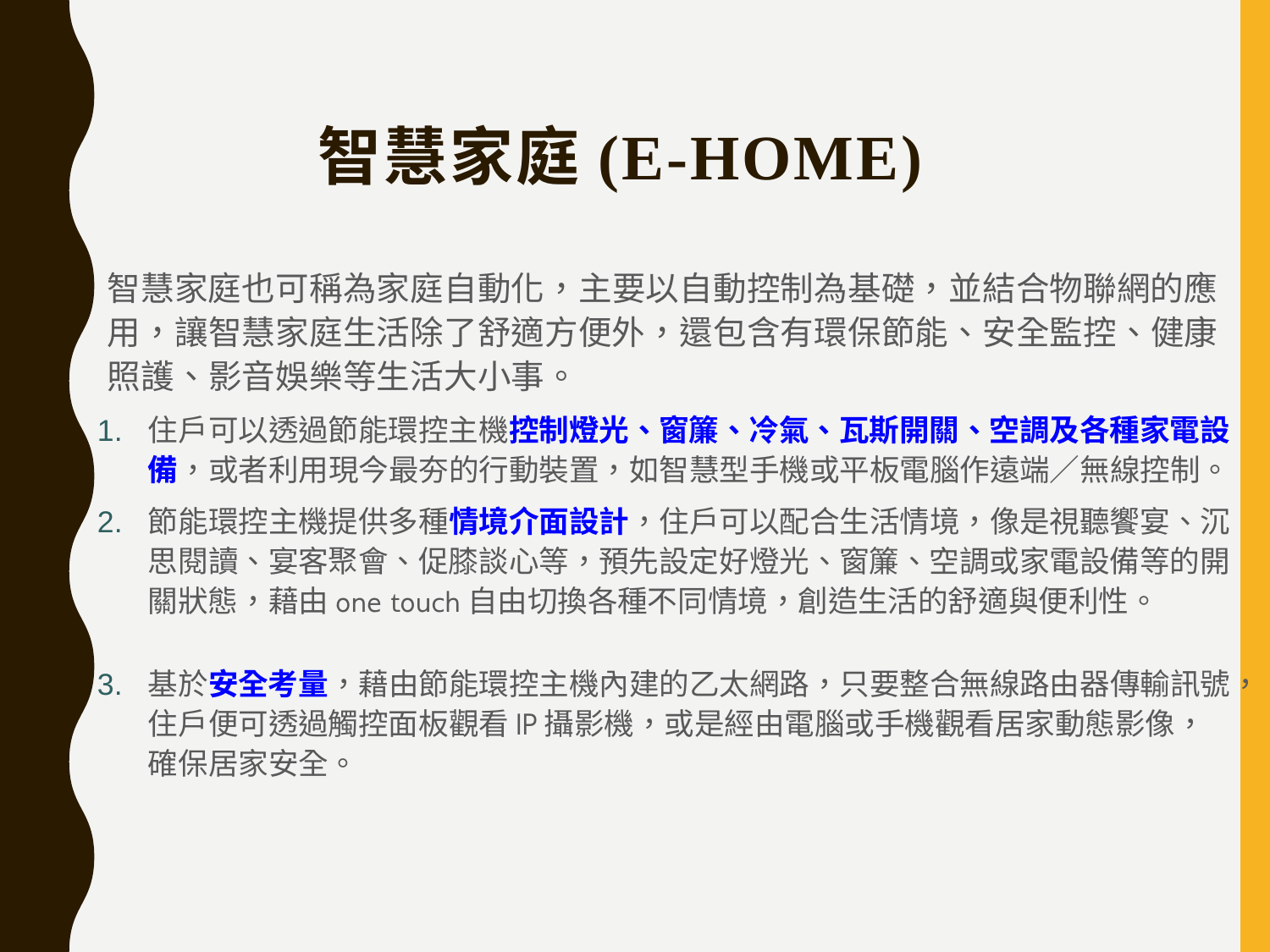

# 智慧家庭(e-Home)
智慧家庭也可稱為家庭自動化，主要以自動控制為基礎，並結合物聯網的應用，讓智慧家庭生活除了舒適方便外，還包含有環保節能、安全監控、健康照護、影音娛樂等生活大小事。
住戶可以透過節能環控主機控制燈光、窗簾、冷氣、瓦斯開關、空調及各種家電設備，或者利用現今最夯的行動裝置，如智慧型手機或平板電腦作遠端／無線控制。
節能環控主機提供多種情境介面設計，住戶可以配合生活情境，像是視聽饗宴、沉思閱讀、宴客聚會、促膝談心等，預先設定好燈光、窗簾、空調或家電設備等的開關狀態，藉由one touch自由切換各種不同情境，創造生活的舒適與便利性。

基於安全考量，藉由節能環控主機內建的乙太網路，只要整合無線路由器傳輸訊號，住戶便可透過觸控面板觀看IP攝影機，或是經由電腦或手機觀看居家動態影像，確保居家安全。